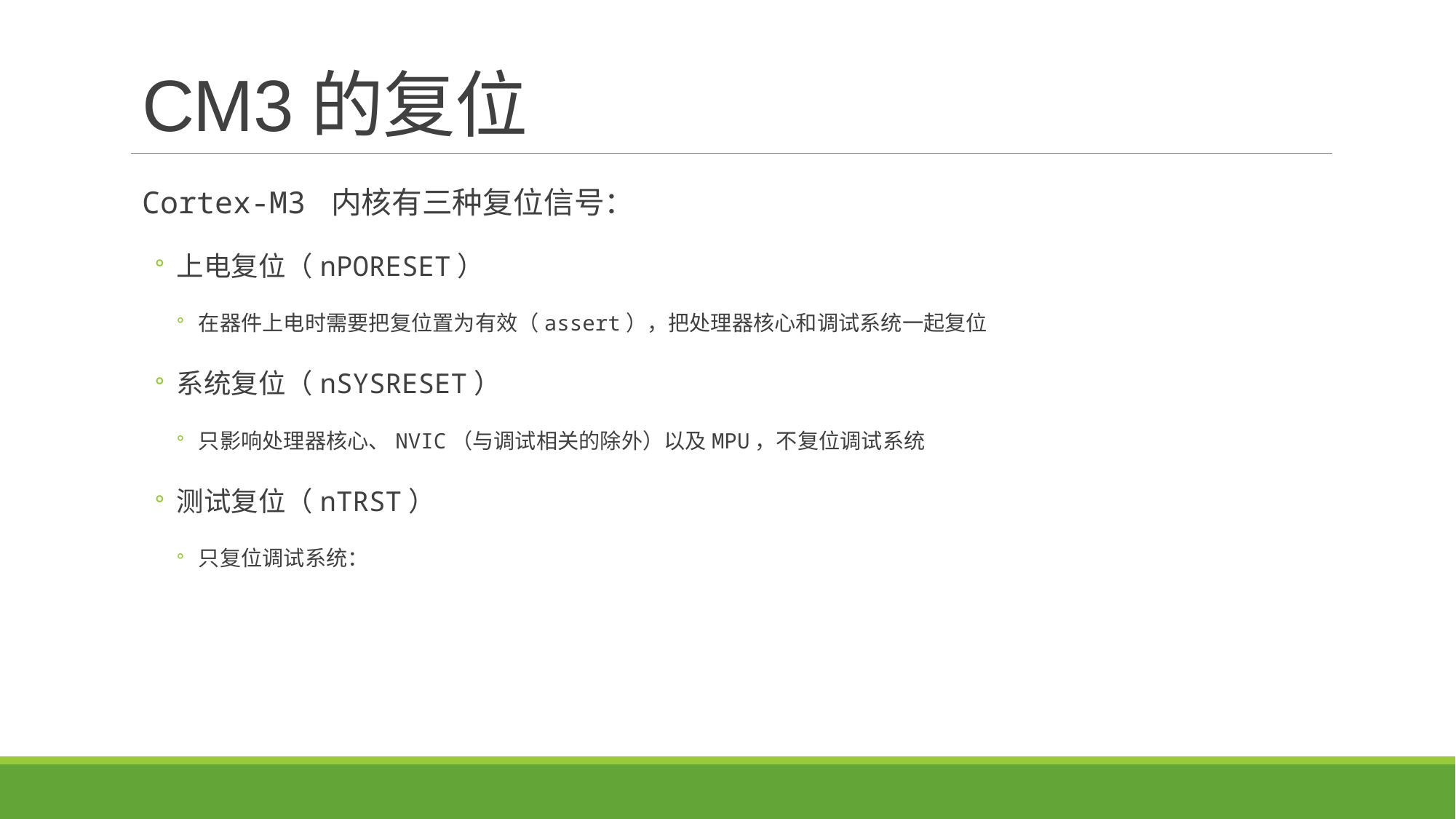

# CM3的复位
Cortex-M3 内核有三种复位信号：
上电复位（nPORESET）
在器件上电时需要把复位置为有效（assert），把处理器核心和调试系统一起复位
系统复位（nSYSRESET）
只影响处理器核心、NVIC（与调试相关的除外）以及MPU，不复位调试系统
测试复位（nTRST）
只复位调试系统：